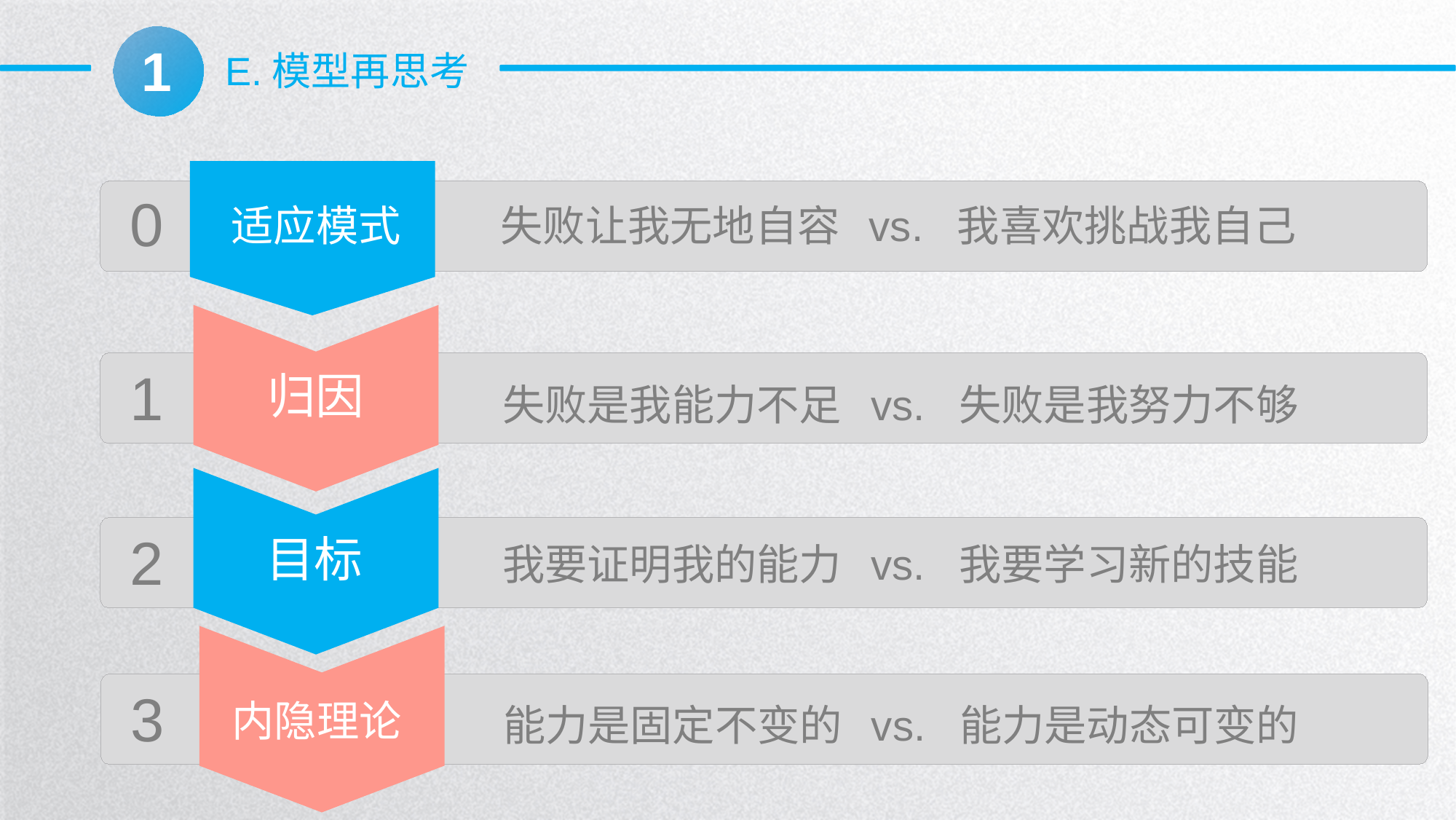

1
E.模型再思考

0
适应模式
失败让我无地自容  vs.  我喜欢挑战我自己

1
归因
失败是我能力不足  vs.  失败是我努力不够

2
目标
我要证明我的能力  vs.  我要学习新的技能

3
内隐理论
能力是固定不变的  vs.  能力是动态可变的